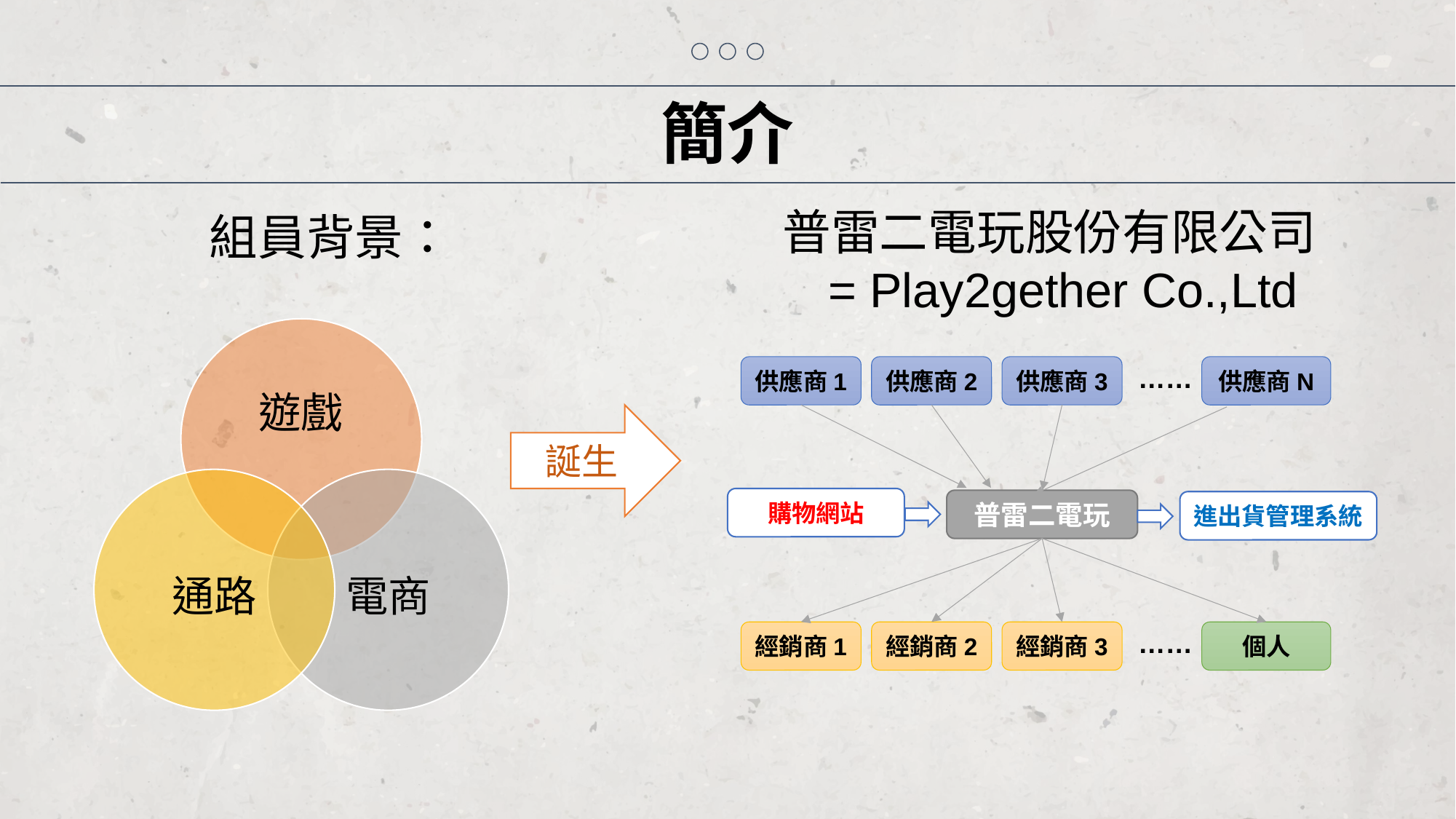

# 簡介

組員背景：
普雷二電玩股份有限公司 = Play2gether Co.,Ltd
遊戲
電商
通路
……
供應商1
供應商2
供應商3
供應商N
誕生
購物網站
普雷二電玩
進出貨管理系統

……
經銷商1
經銷商2
經銷商3
個人